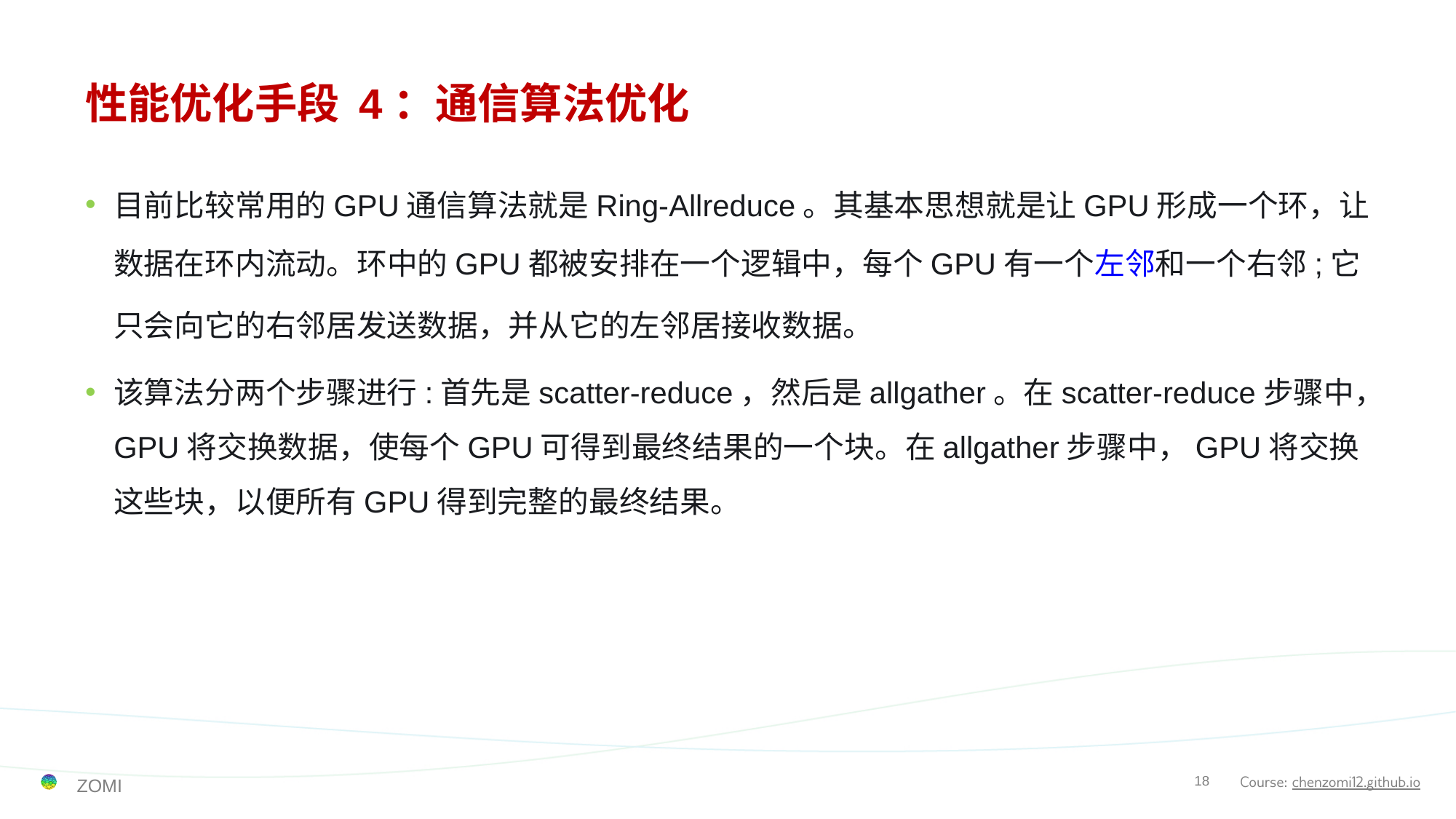

# 性能优化手段 4：通信算法优化
目前比较常用的GPU通信算法就是Ring-Allreduce。其基本思想就是让GPU形成一个环，让数据在环内流动。环中的GPU都被安排在一个逻辑中，每个GPU有一个左邻和一个右邻;它只会向它的右邻居发送数据，并从它的左邻居接收数据。
该算法分两个步骤进行:首先是scatter-reduce，然后是allgather。在scatter-reduce步骤中，GPU将交换数据，使每个GPU可得到最终结果的一个块。在allgather步骤中，GPU将交换这些块，以便所有GPU得到完整的最终结果。